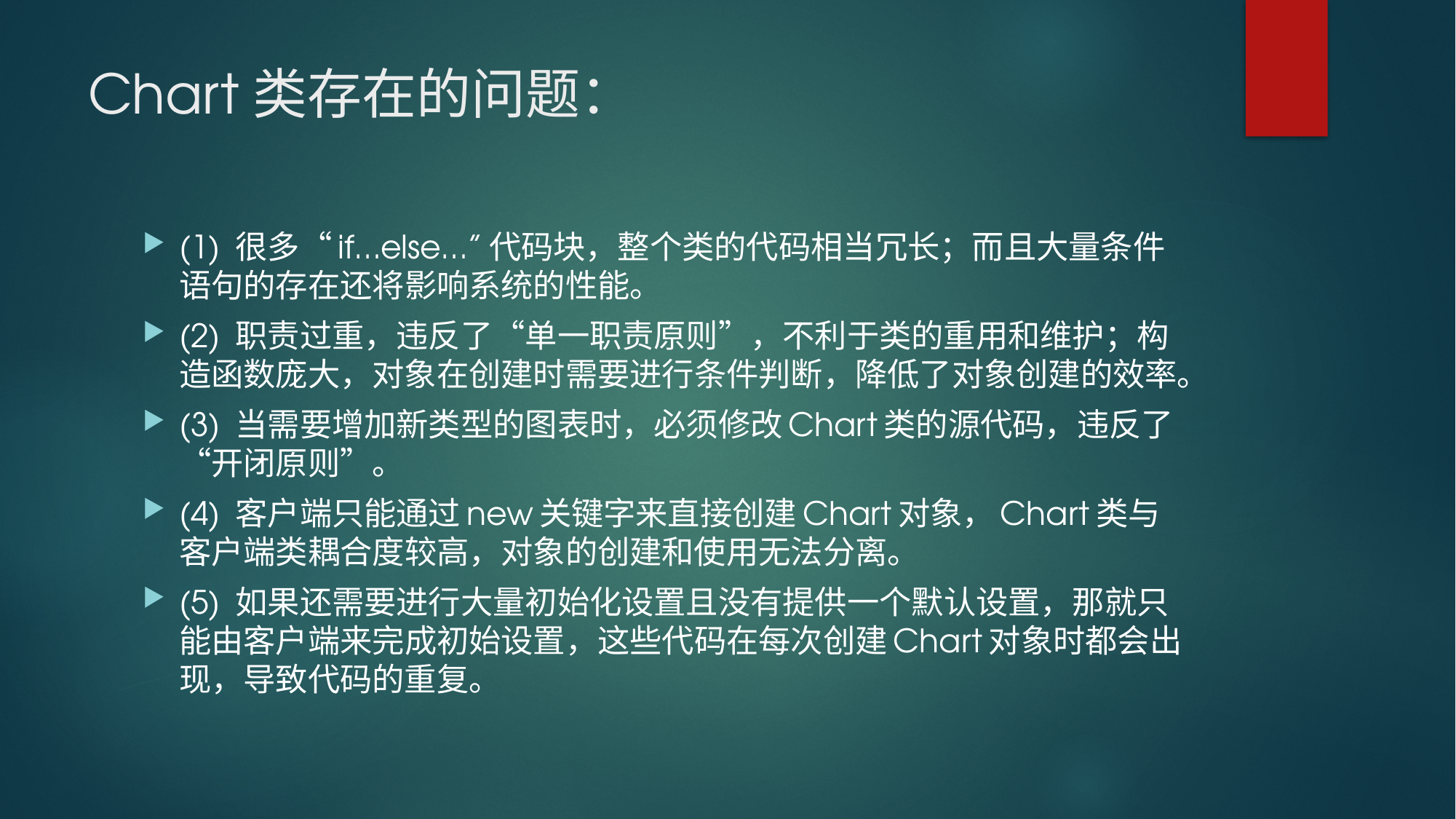

# Chart类存在的问题：
(1) 很多“if…else…”代码块，整个类的代码相当冗长；而且大量条件语句的存在还将影响系统的性能。
(2) 职责过重，违反了“单一职责原则”，不利于类的重用和维护；构造函数庞大，对象在创建时需要进行条件判断，降低了对象创建的效率。
(3) 当需要增加新类型的图表时，必须修改Chart类的源代码，违反了“开闭原则”。
(4) 客户端只能通过new关键字来直接创建Chart对象，Chart类与客户端类耦合度较高，对象的创建和使用无法分离。
(5) 如果还需要进行大量初始化设置且没有提供一个默认设置，那就只能由客户端来完成初始设置，这些代码在每次创建Chart对象时都会出现，导致代码的重复。